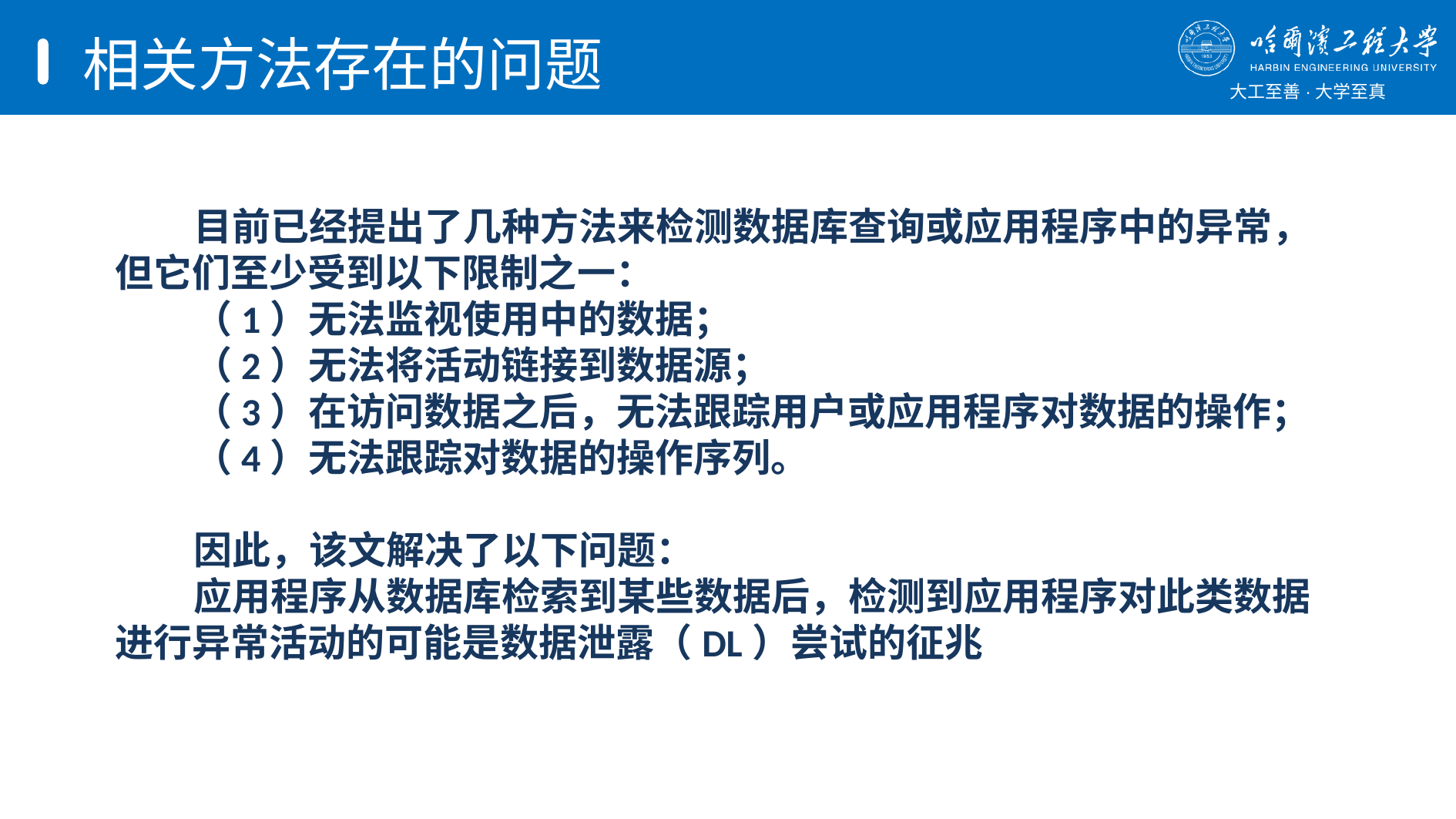

# 相关方法存在的问题
        目前已经提出了几种方法来检测数据库查询或应用程序中的异常，但它们至少受到以下限制之一：
        （1）无法监视使用中的数据；
        （2）无法将活动链接到数据源；
        （3）在访问数据之后，无法跟踪用户或应用程序对数据的操作；
        （4）无法跟踪对数据的操作序列。

        因此，该文解决了以下问题：
        应用程序从数据库检索到某些数据后，检测到应用程序对此类数据进行异常活动的可能是数据泄露（DL）尝试的征兆